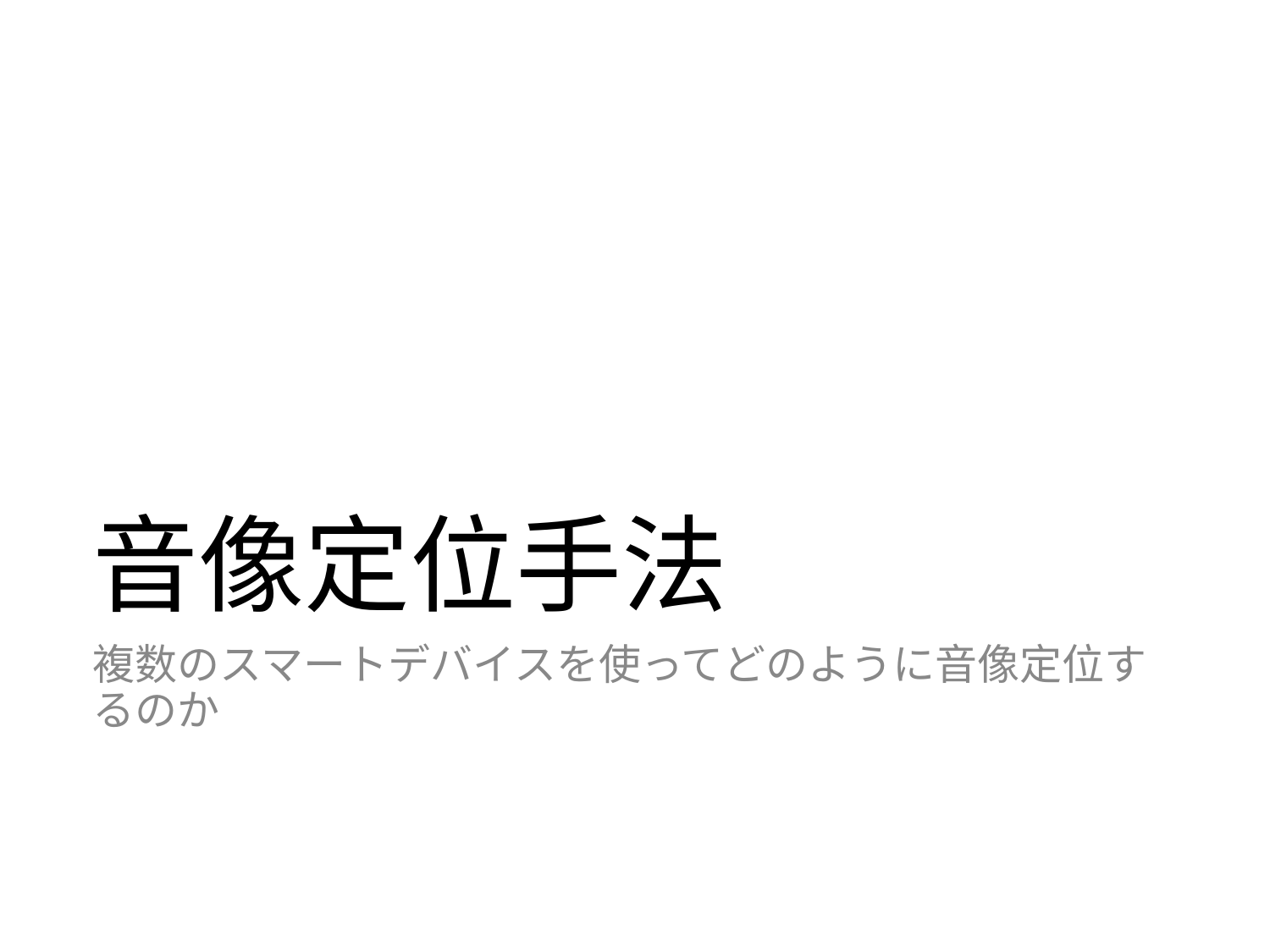

# 音像定位手法
複数のスマートデバイスを使ってどのように音像定位するのか